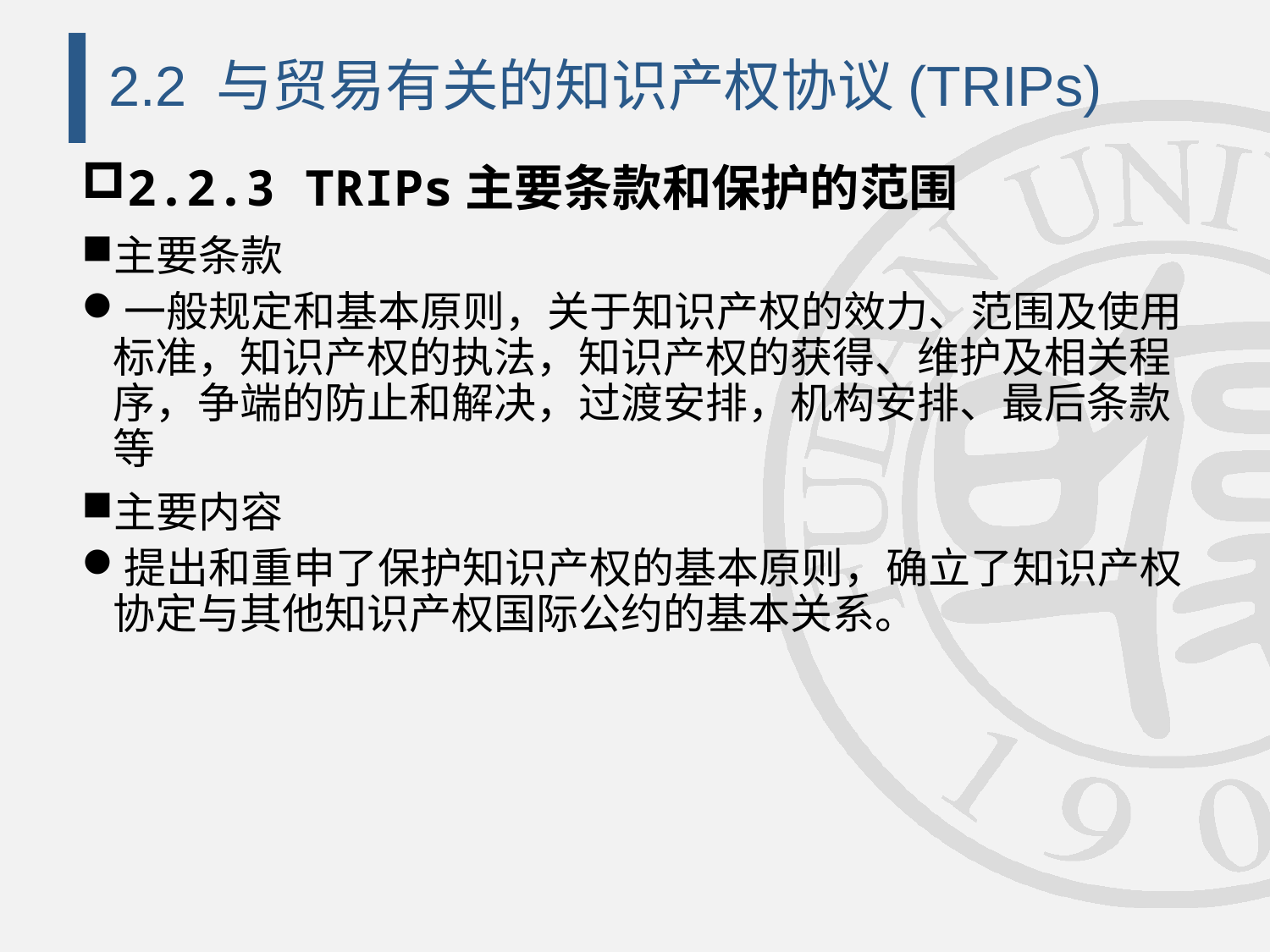

# 2.2 与贸易有关的知识产权协议(TRIPs)
2.2.3 TRIPs主要条款和保护的范围
主要条款
一般规定和基本原则，关于知识产权的效力、范围及使用标准，知识产权的执法，知识产权的获得、维护及相关程序，争端的防止和解决，过渡安排，机构安排、最后条款等
主要内容
提出和重申了保护知识产权的基本原则，确立了知识产权协定与其他知识产权国际公约的基本关系。